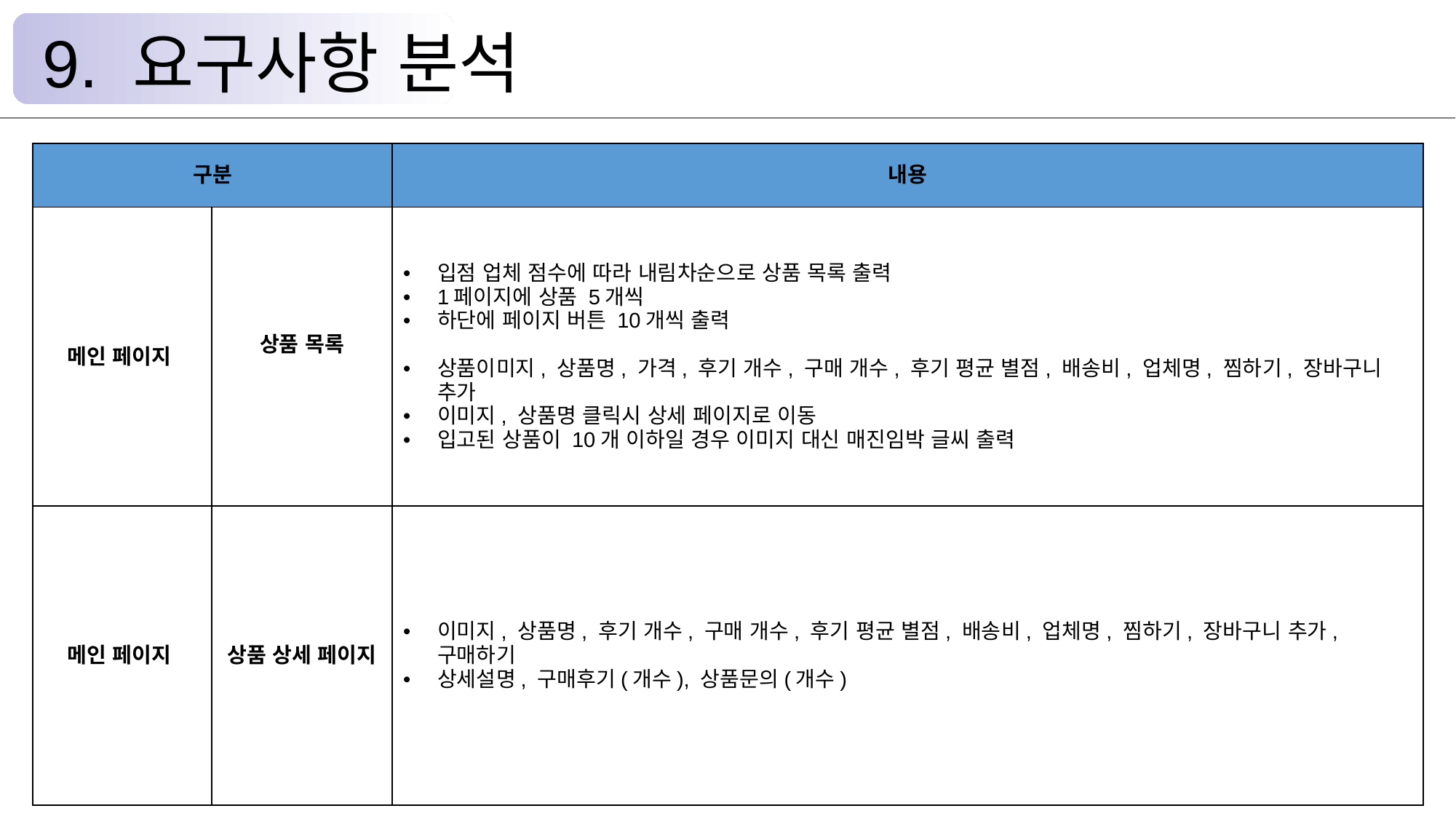

9. 요구사항 분석

| 구분 |  | 내용 |
| --- | --- | --- |
| 메인 페이지 | 상품 목록 | 입점 업체 점수에 따라 내림차순으로 상품 목록 출력 1페이지에 상품 5개씩 하단에 페이지 버튼 10개씩 출력 상품이미지, 상품명, 가격, 후기 개수, 구매 개수, 후기 평균 별점, 배송비, 업체명, 찜하기, 장바구니 추가 이미지, 상품명 클릭시 상세 페이지로 이동 입고된 상품이 10개 이하일 경우 이미지 대신 매진임박 글씨 출력 |
| 메인 페이지 | 상품 상세 페이지 | 이미지, 상품명, 후기 개수, 구매 개수, 후기 평균 별점, 배송비, 업체명, 찜하기, 장바구니 추가, 구매하기 상세설명, 구매후기(개수), 상품문의(개수) |